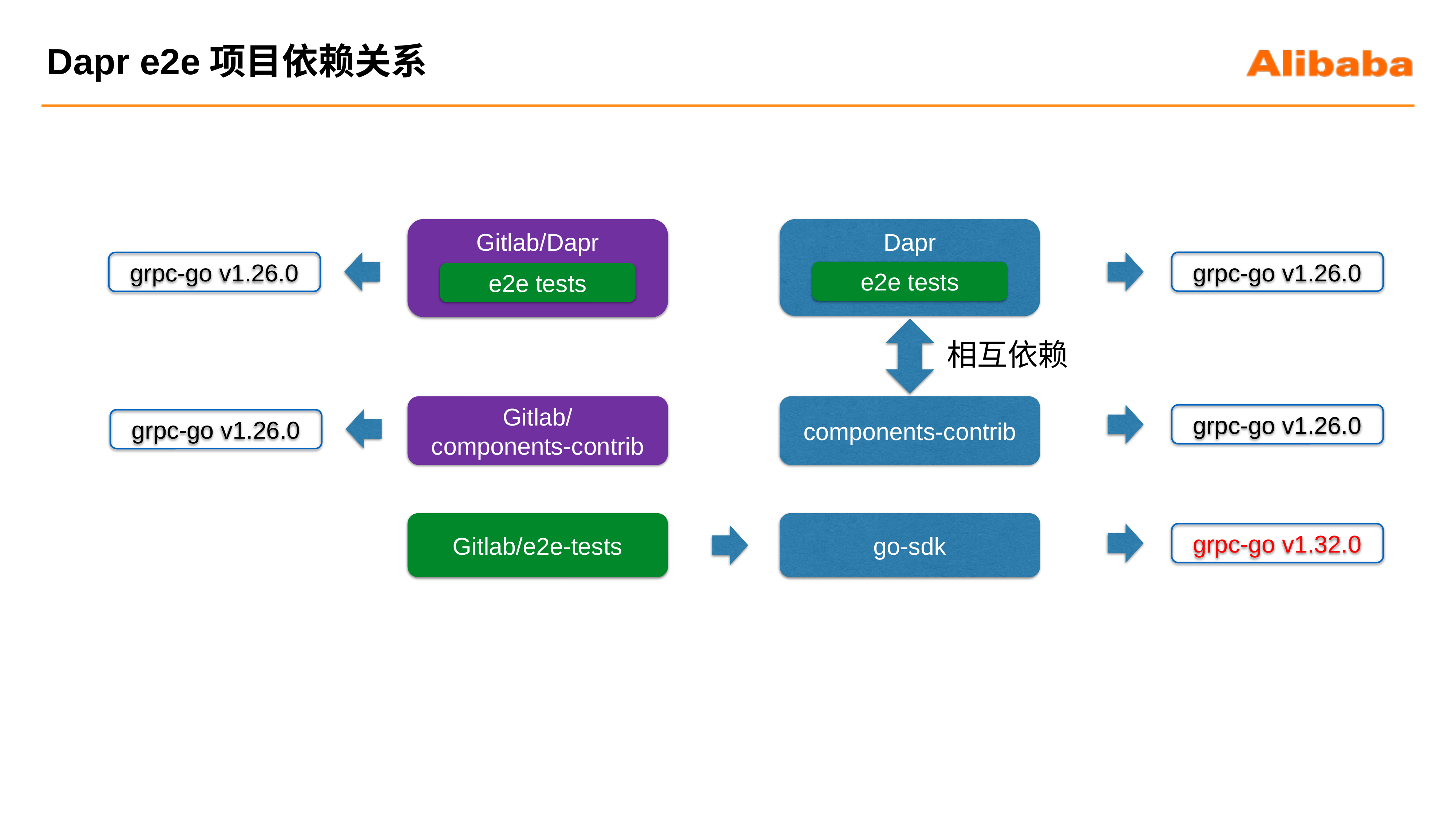

# Dapr e2e项目依赖关系
Gitlab/Dapr
Dapr

grpc-go v1.26.0

grpc-go v1.26.0
e2e tests
e2e tests

相互依赖
Gitlab/
components-contrib
components-contrib

grpc-go v1.26.0

grpc-go v1.26.0
Gitlab/e2e-tests
go-sdk

grpc-go v1.32.0